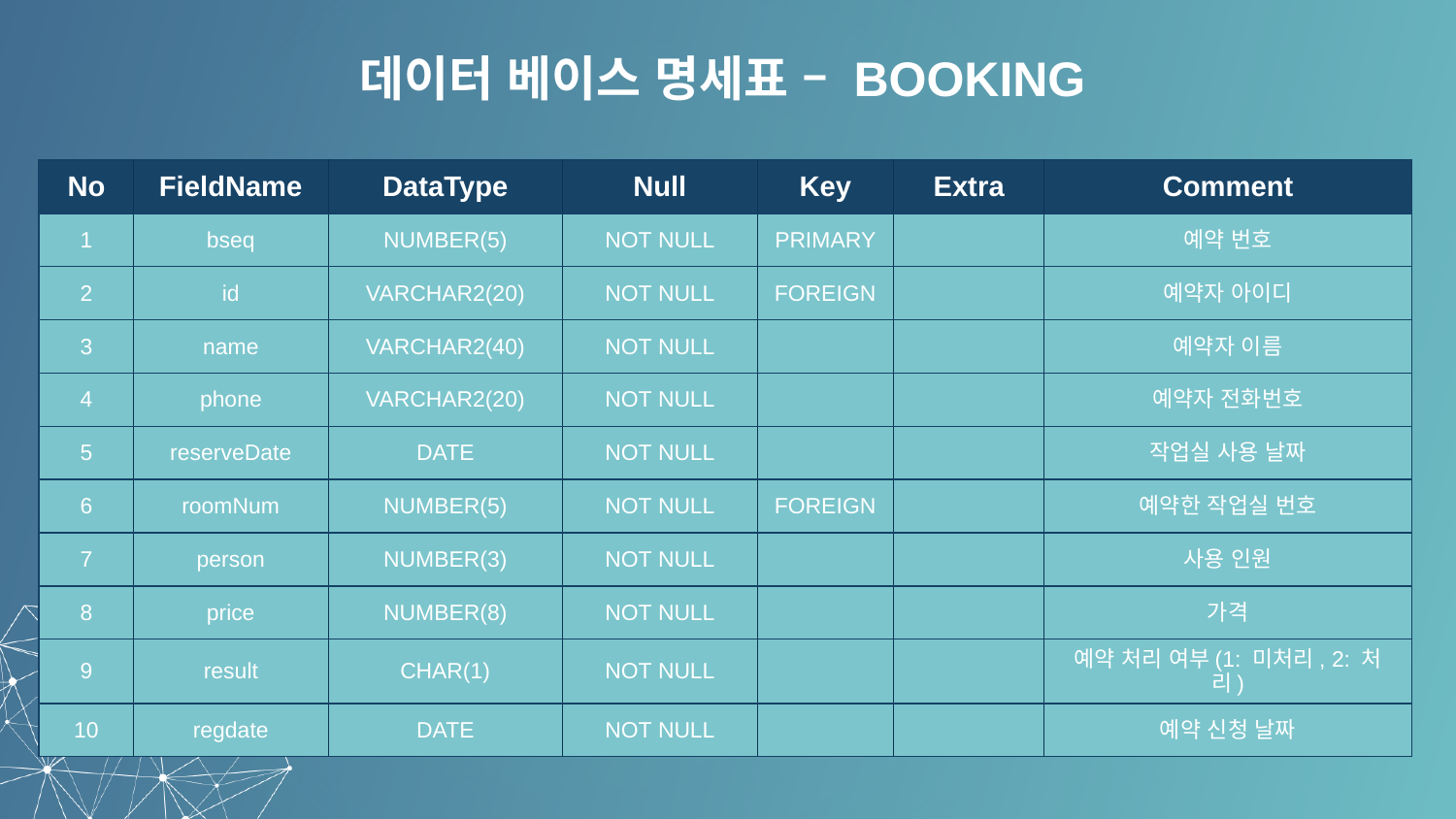

데이터 베이스 명세표 – BOOKING
| No | FieldName | DataType | Null | Key | Extra | Comment |
| --- | --- | --- | --- | --- | --- | --- |
| 1 | bseq | NUMBER(5) | NOT NULL | PRIMARY |  | 예약 번호 |
| 2 | id | VARCHAR2(20) | NOT NULL | FOREIGN |  | 예약자 아이디 |
| 3 | name | VARCHAR2(40) | NOT NULL |  |  | 예약자 이름 |
| 4 | phone | VARCHAR2(20) | NOT NULL |  |  | 예약자 전화번호 |
| 5 | reserveDate | DATE | NOT NULL |  |  | 작업실 사용 날짜 |
| 6 | roomNum | NUMBER(5) | NOT NULL | FOREIGN |  | 예약한 작업실 번호 |
| 7 | person | NUMBER(3) | NOT NULL |  |  | 사용 인원 |
| 8 | price | NUMBER(8) | NOT NULL |  |  | 가격 |
| 9 | result | CHAR(1) | NOT NULL |  |  | 예약 처리 여부(1: 미처리, 2: 처리) |
| 10 | regdate | DATE | NOT NULL |  |  | 예약 신청 날짜 |